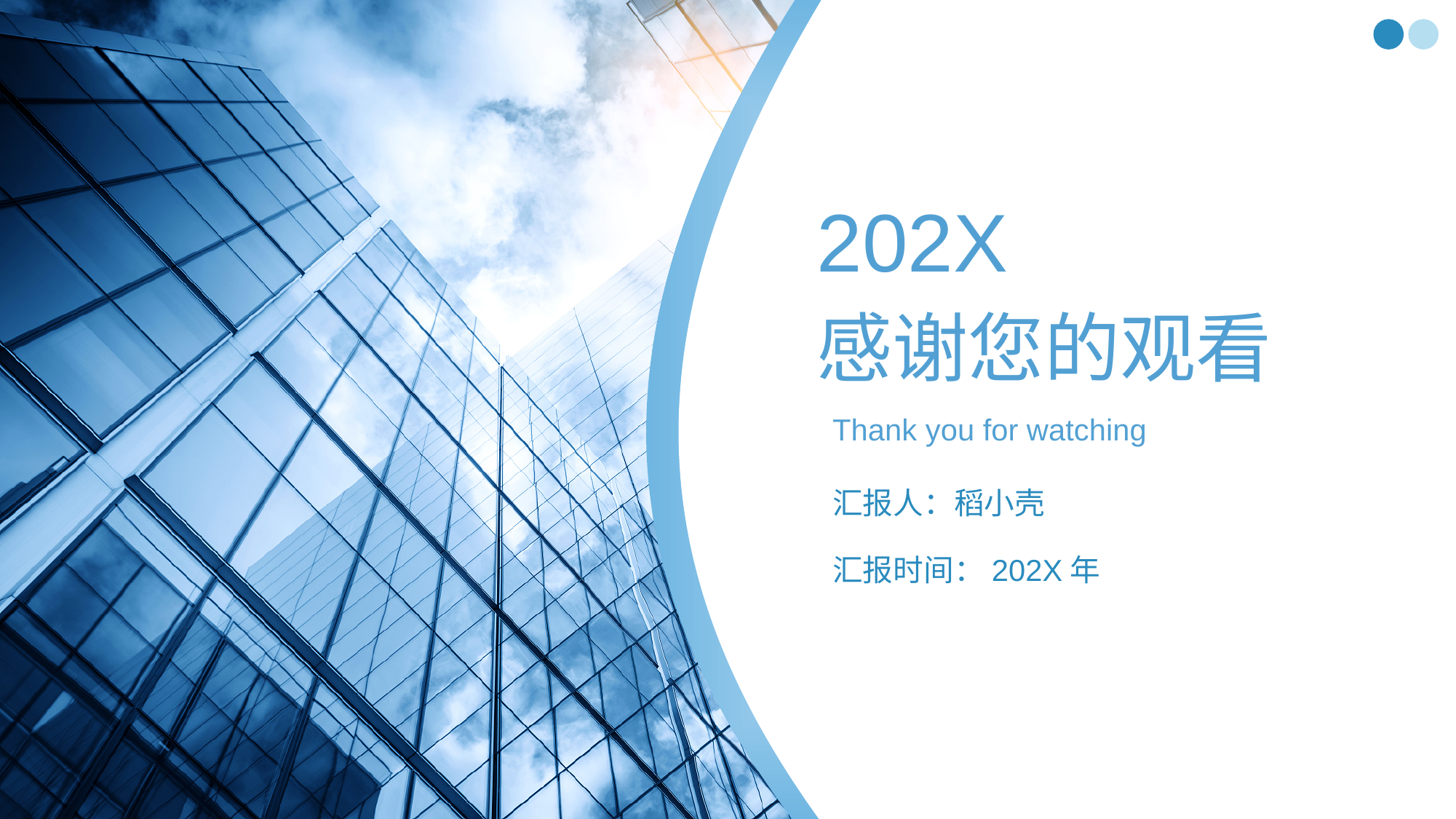

202X
感谢您的观看
Thank you for watching
汇报人：稻小壳
汇报时间：202X年